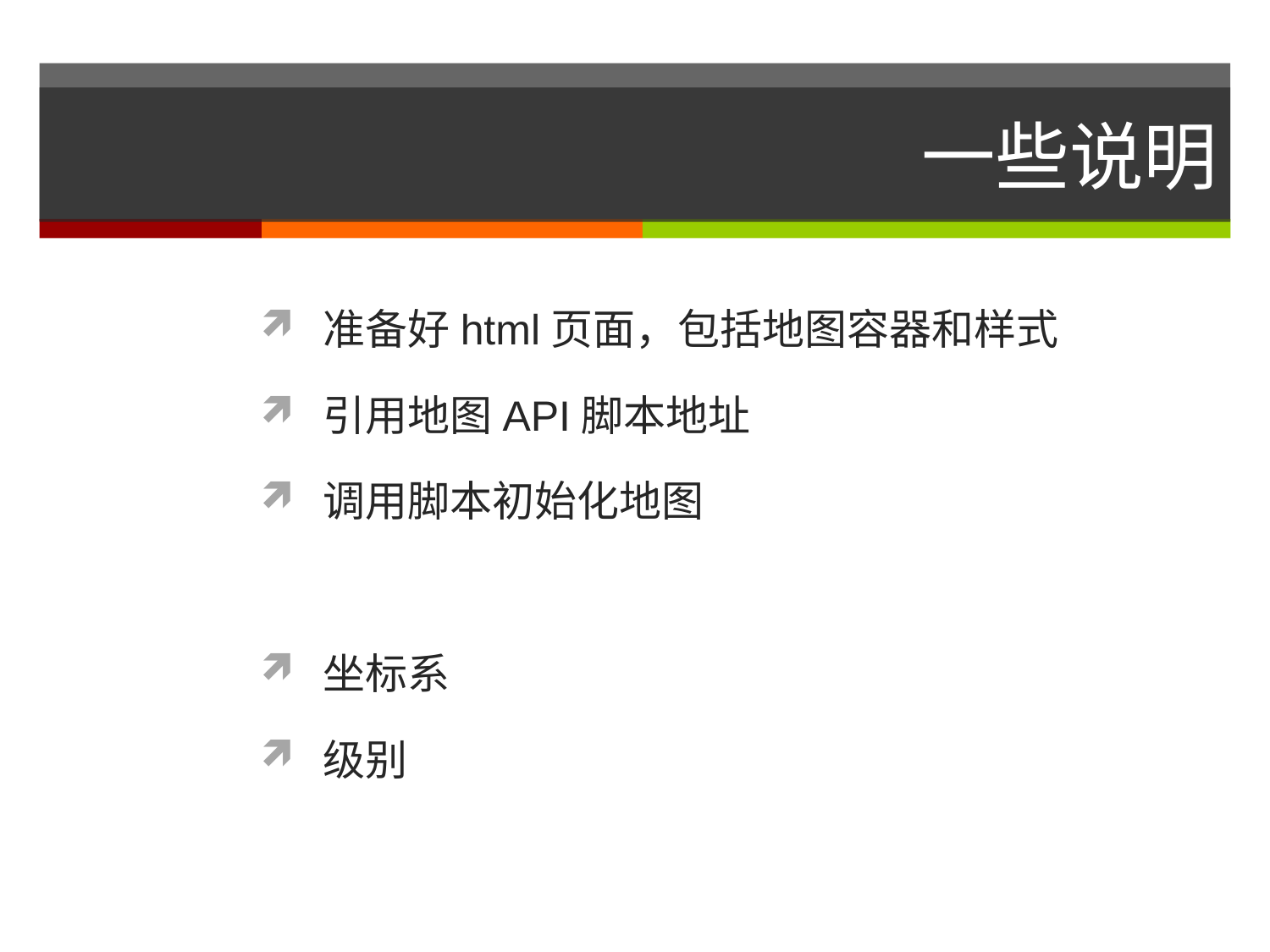

# 一些说明
准备好html页面，包括地图容器和样式
引用地图API脚本地址
调用脚本初始化地图

坐标系
级别